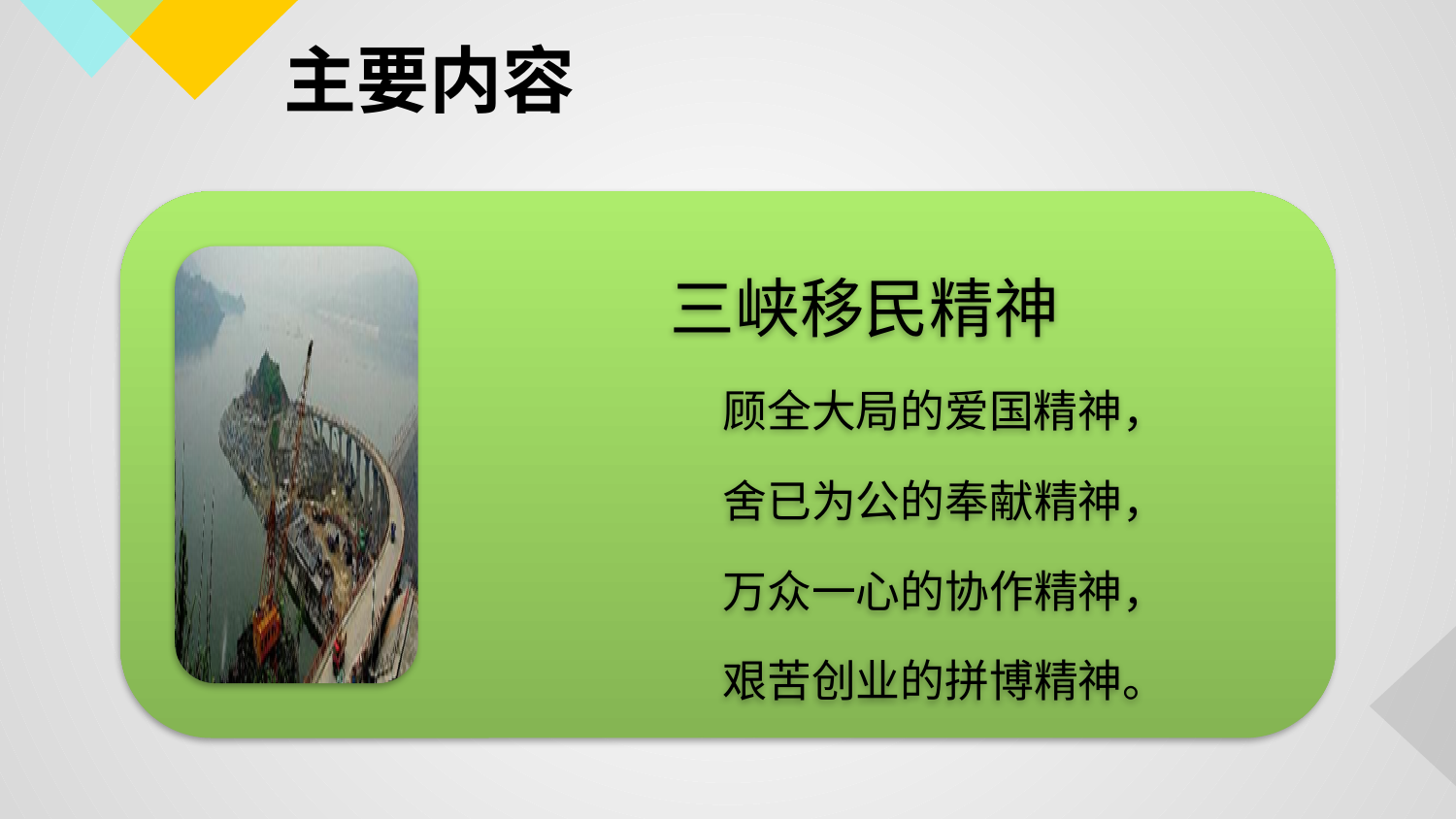

# 主要内容
三峡移民精神
    顾全大局的爱国精神，
    舍已为公的奉献精神，
    万众一心的协作精神，
    艰苦创业的拼博精神。